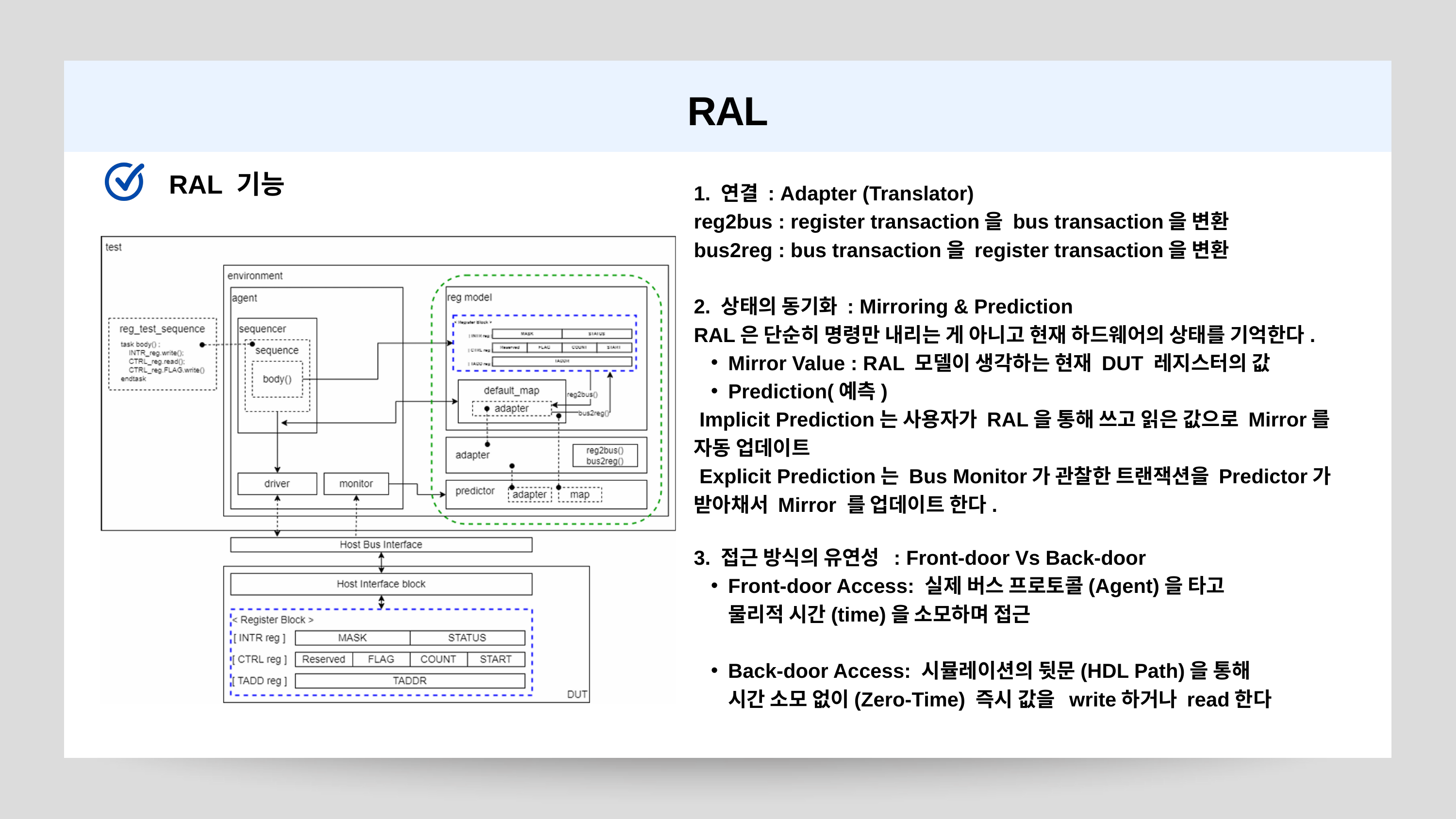

RAL
RAL 기능

1. 연결 : Adapter (Translator)
reg2bus : register transaction을 bus transaction을 변환
bus2reg : bus transaction을 register transaction을 변환

2. 상태의 동기화 : Mirroring & Prediction
RAL은 단순히 명령만 내리는 게 아니고 현재 하드웨어의 상태를 기억한다.
Mirror Value : RAL 모델이 생각하는 현재 DUT 레지스터의 값
Prediction(예측)
 Implicit Prediction는 사용자가 RAL을 통해 쓰고 읽은 값으로 Mirror를 자동 업데이트
 Explicit Prediction는 Bus Monitor가 관찰한 트랜잭션을 Predictor가 받아채서 Mirror 를 업데이트 한다.

3. 접근 방식의 유연성  : Front-door Vs Back-door
Front-door Access: 실제 버스 프로토콜(Agent)을 타고 물리적 시간(time)을 소모하며 접근

Back-door Access: 시뮬레이션의 뒷문(HDL Path)을 통해 시간 소모 없이(Zero-Time) 즉시 값을  write하거나 read한다